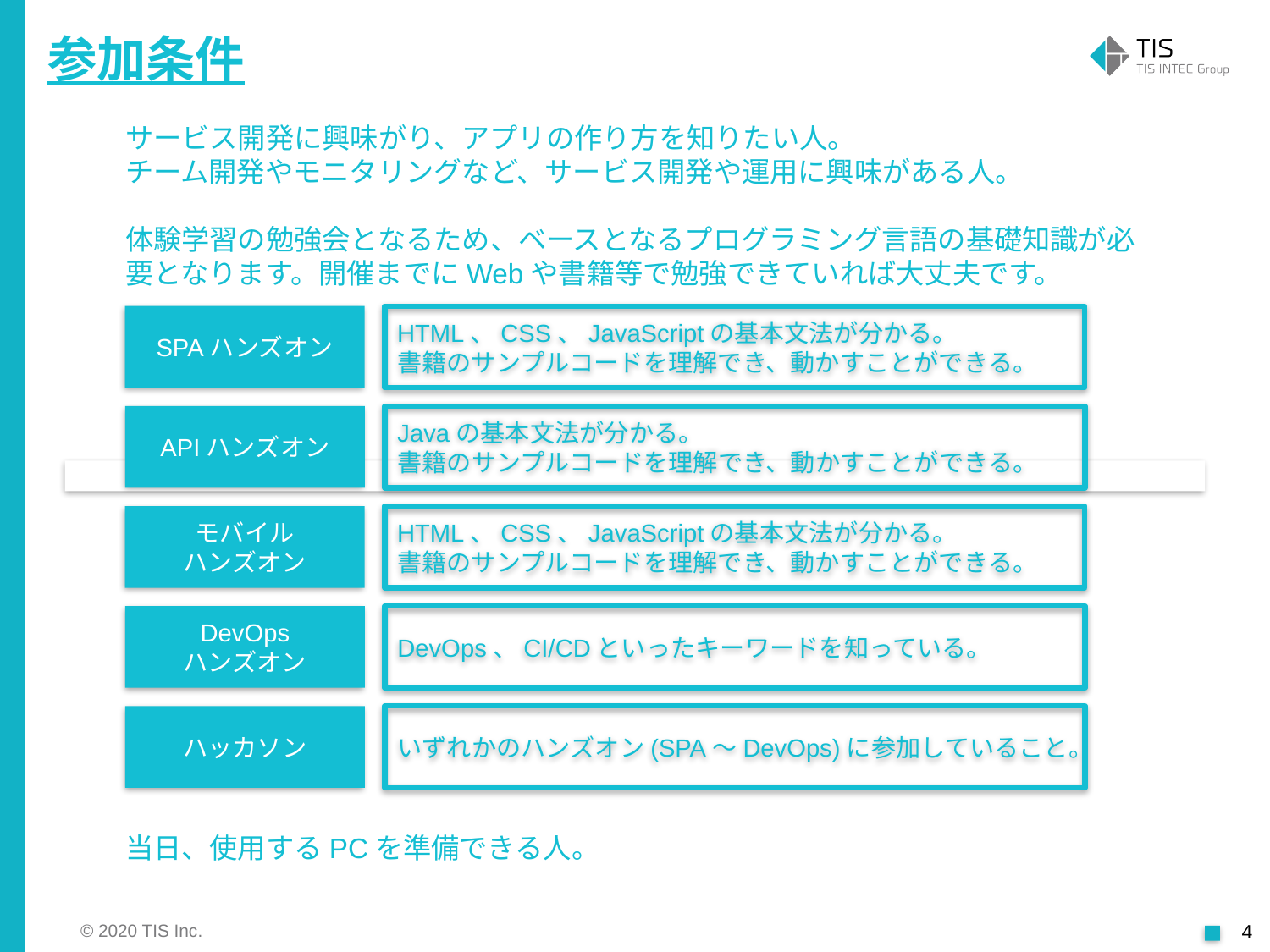

参加条件
サービス開発に興味がり、アプリの作り方を知りたい人。
チーム開発やモニタリングなど、サービス開発や運用に興味がある人。

体験学習の勉強会となるため、ベースとなるプログラミング言語の基礎知識が必要となります。開催までにWebや書籍等で勉強できていれば大丈夫です。

当日、使用するPCを準備できる人。
SPAハンズオン
HTML、CSS、JavaScriptの基本文法が分かる。
書籍のサンプルコードを理解でき、動かすことができる。
APIハンズオン
Javaの基本文法が分かる。
書籍のサンプルコードを理解でき、動かすことができる。
モバイル
ハンズオン
HTML、CSS、JavaScriptの基本文法が分かる。
書籍のサンプルコードを理解でき、動かすことができる。
DevOps
ハンズオン
DevOps、CI/CDといったキーワードを知っている。
ハッカソン
いずれかのハンズオン(SPA～DevOps)に参加していること。